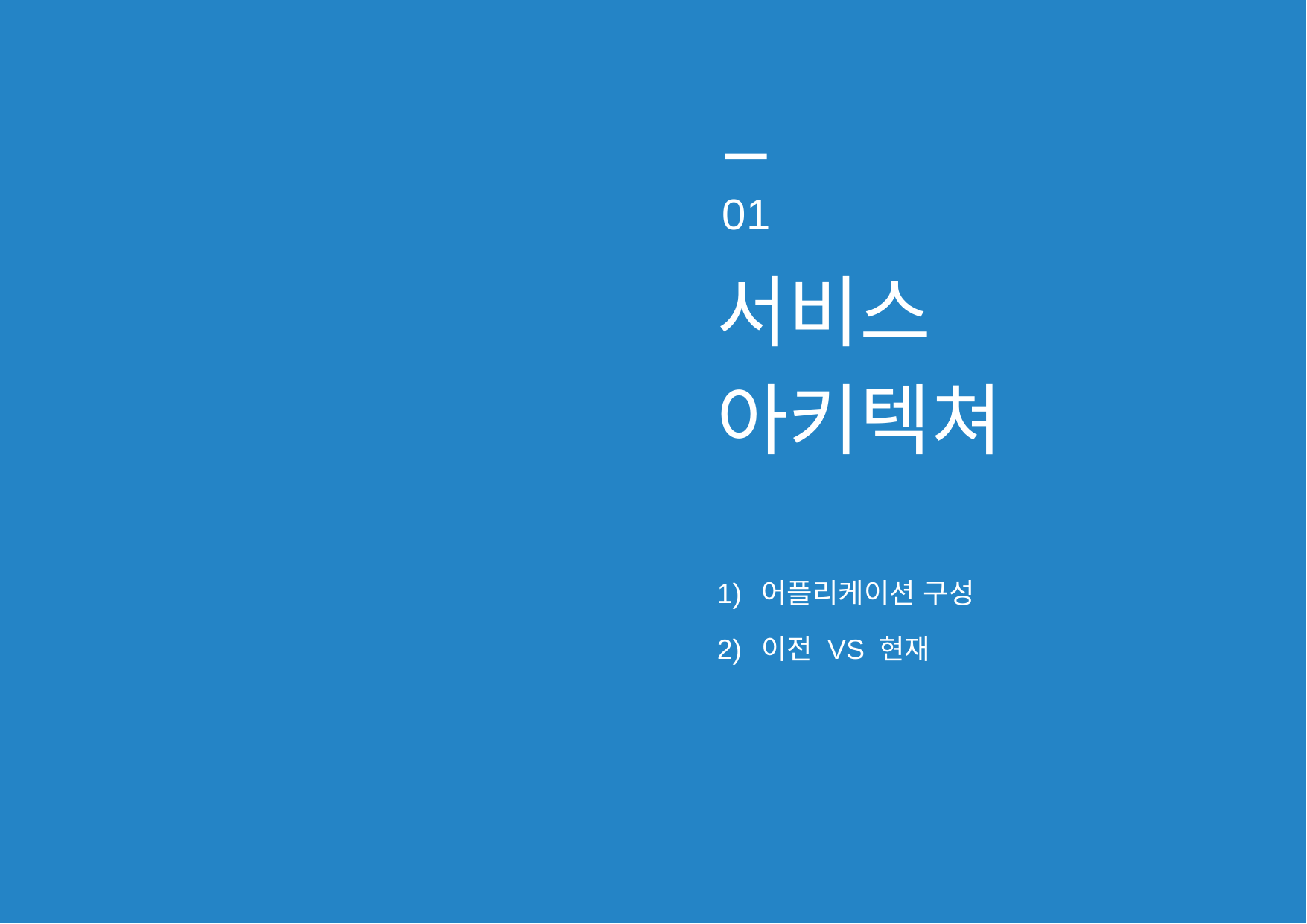

01
서비스
아키텍쳐
어플리케이션 구성
이전 VS 현재